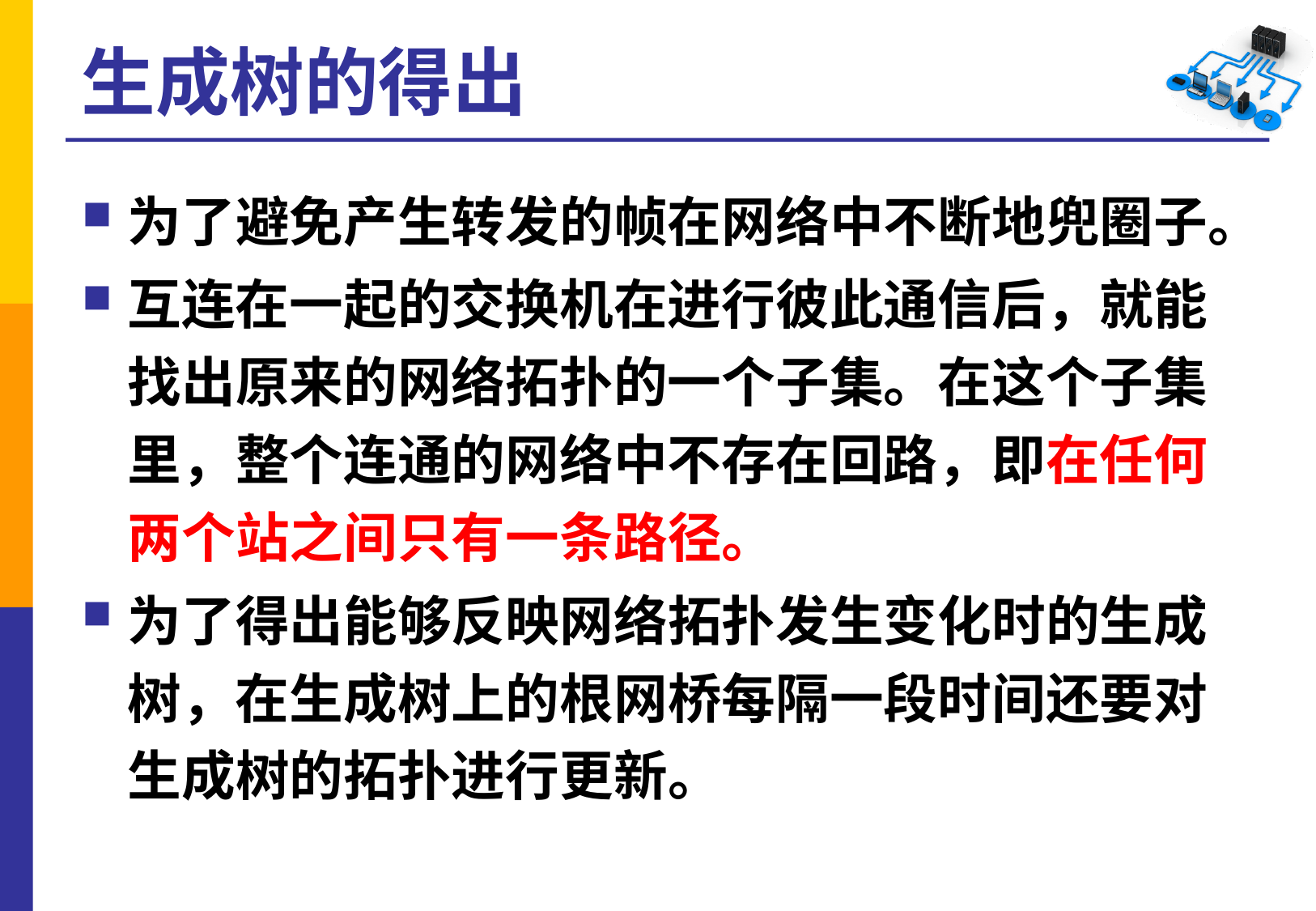

# 生成树的得出
为了避免产生转发的帧在网络中不断地兜圈子。
互连在一起的交换机在进行彼此通信后，就能找出原来的网络拓扑的一个子集。在这个子集里，整个连通的网络中不存在回路，即在任何两个站之间只有一条路径。
为了得出能够反映网络拓扑发生变化时的生成树，在生成树上的根网桥每隔一段时间还要对生成树的拓扑进行更新。